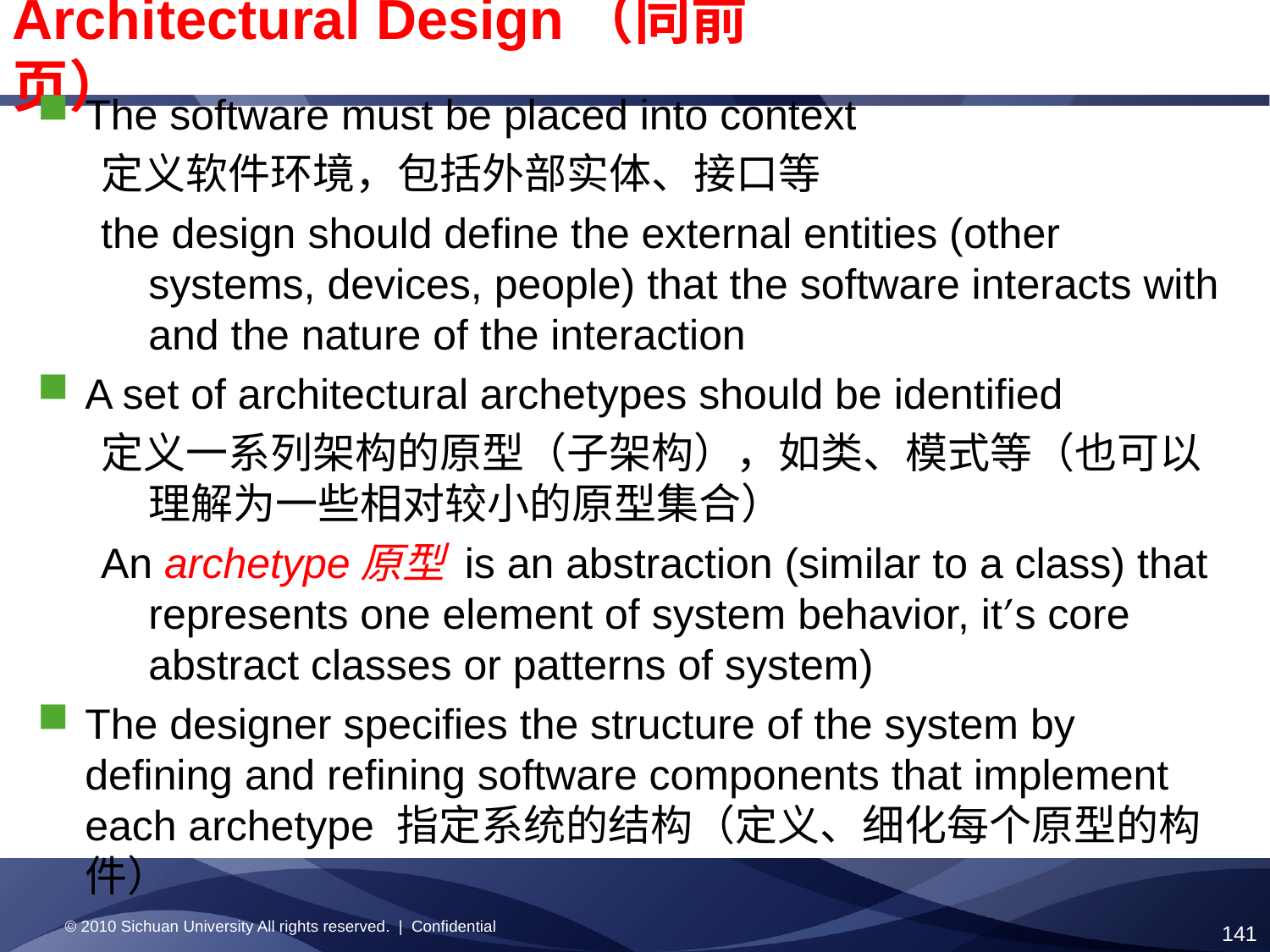

Architectural Design（同前页）
The software must be placed into context
定义软件环境，包括外部实体、接口等
the design should define the external entities (other systems, devices, people) that the software interacts with and the nature of the interaction
A set of architectural archetypes should be identified
定义一系列架构的原型（子架构），如类、模式等（也可以理解为一些相对较小的原型集合）
An archetype原型 is an abstraction (similar to a class) that represents one element of system behavior, it’s core abstract classes or patterns of system)
The designer specifies the structure of the system by defining and refining software components that implement each archetype 指定系统的结构（定义、细化每个原型的构件）
© 2010 Sichuan University All rights reserved.  |  Confidential
141